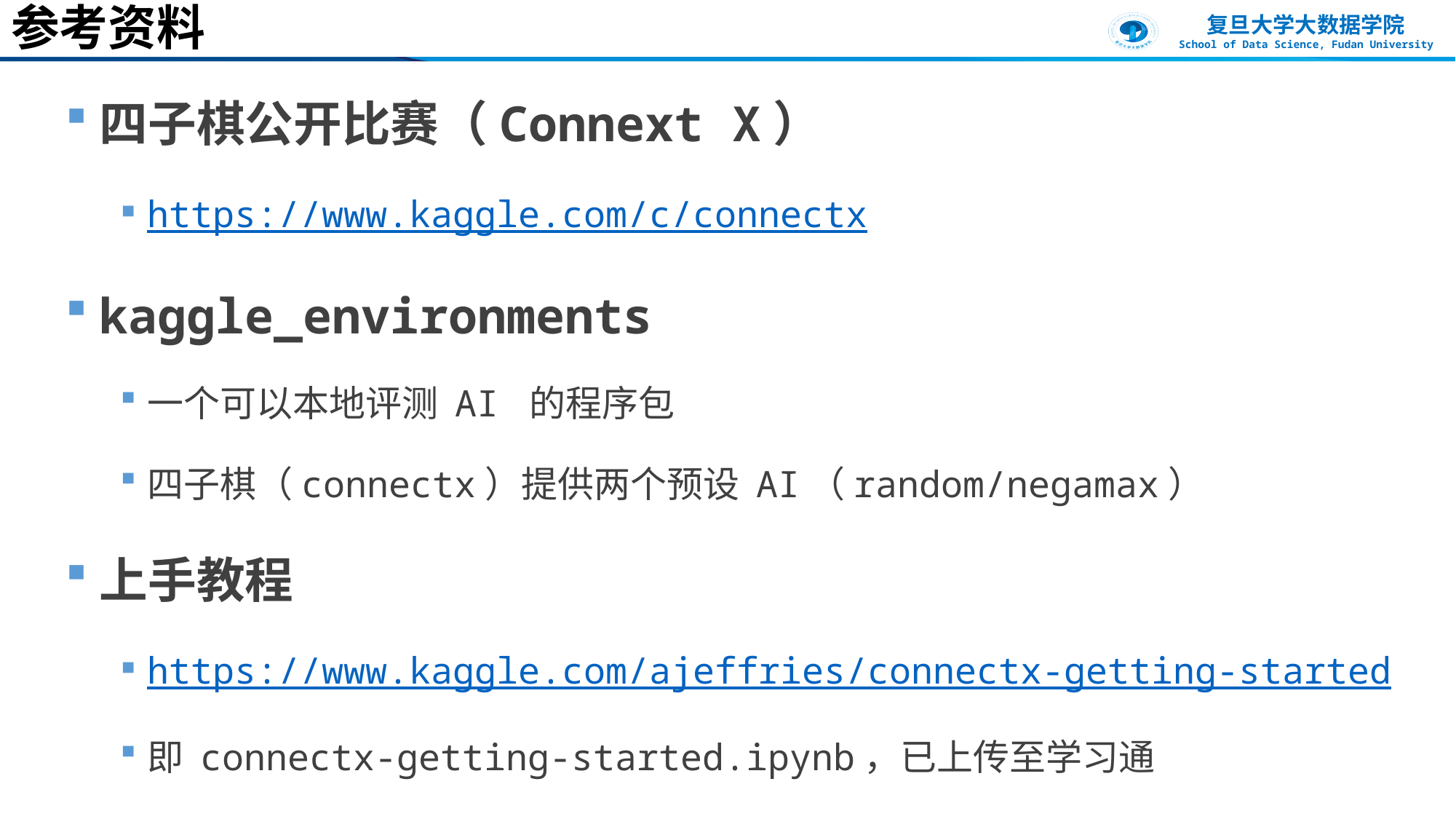

# 参考资料
四子棋公开比赛（Connext X）
https://www.kaggle.com/c/connectx
kaggle_environments
一个可以本地评测 AI 的程序包
四子棋（connectx）提供两个预设 AI（random/negamax）
上手教程
https://www.kaggle.com/ajeffries/connectx-getting-started
即 connectx-getting-started.ipynb，已上传至学习通